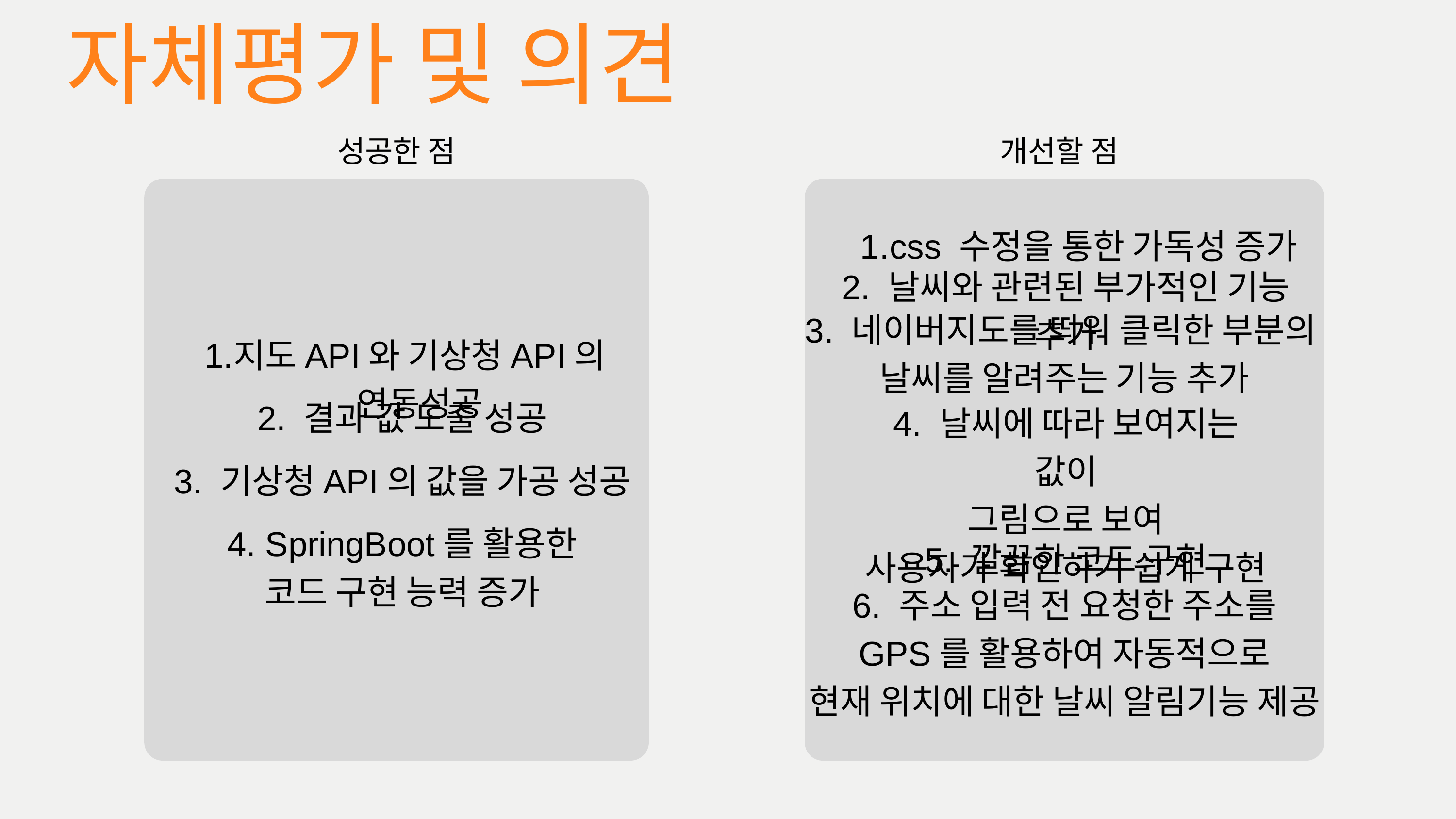

자체평가 및 의견
성공한 점
개선할 점

css 수정을 통한 가독성 증가
2. 날씨와 관련된 부가적인 기능 추가
3. 네이버지도를 띄워 클릭한 부분의
날씨를 알려주는 기능 추가
4. 날씨에 따라 보여지는 값이
그림으로 보여
사용자가 확인하기 쉽게 구현
5. 깔끔한 코드 구현
6. 주소 입력 전 요청한 주소를
GPS를 활용하여 자동적으로
현재 위치에 대한 날씨 알림기능 제공
지도API와 기상청API의 연동성공
2. 결과 값 도출 성공
3. 기상청API의 값을 가공 성공
4. SpringBoot를 활용한
코드 구현 능력 증가